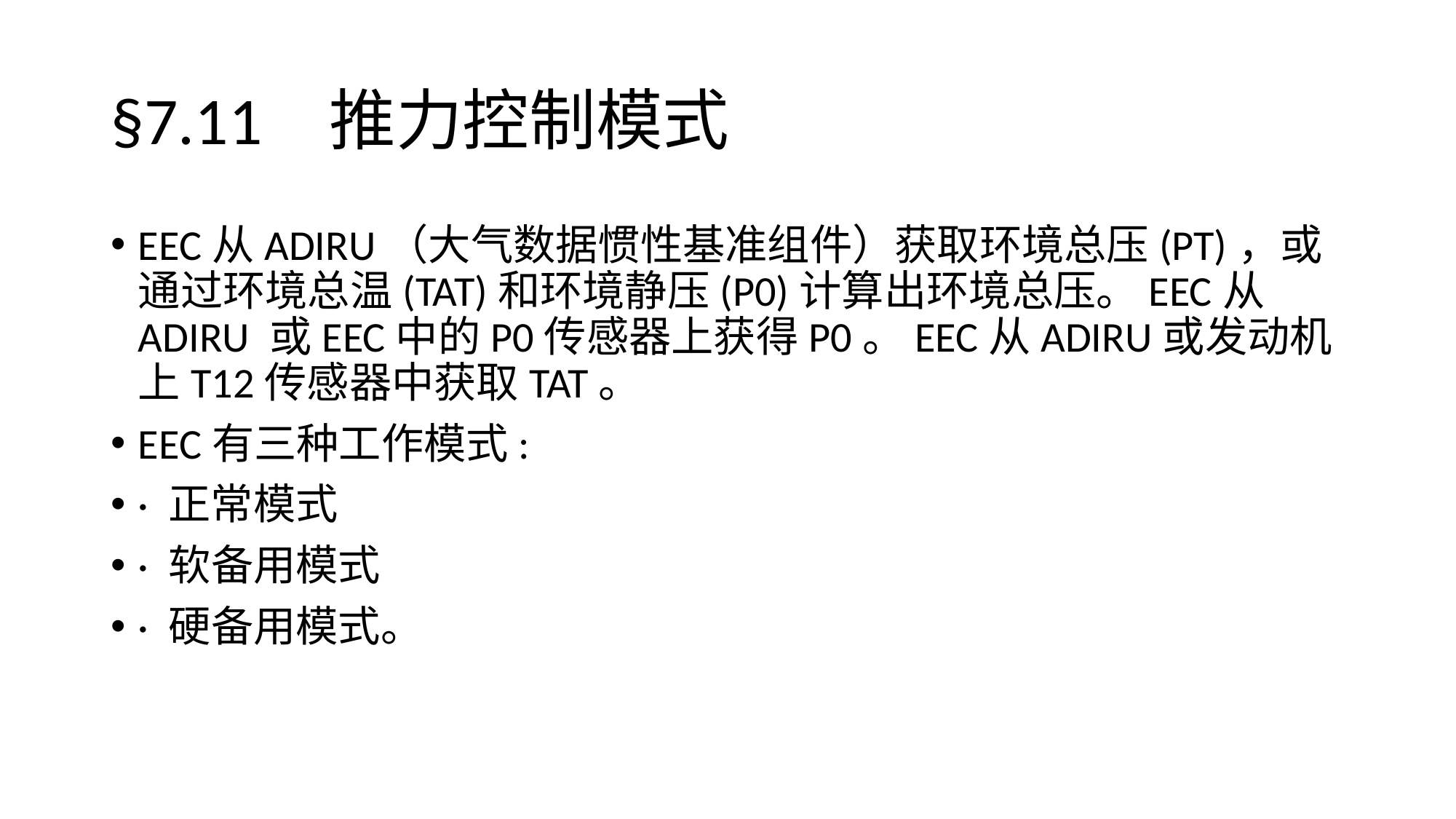

# §7.11	推力控制模式
EEC从ADIRU（大气数据惯性基准组件）获取环境总压(PT)，或通过环境总温(TAT)和环境静压(P0)计算出环境总压。EEC从ADIRU 或EEC中的P0传感器上获得P0。EEC从ADIRU或发动机上T12传感器中获取TAT。
EEC有三种工作模式:
· 正常模式
· 软备用模式
· 硬备用模式。